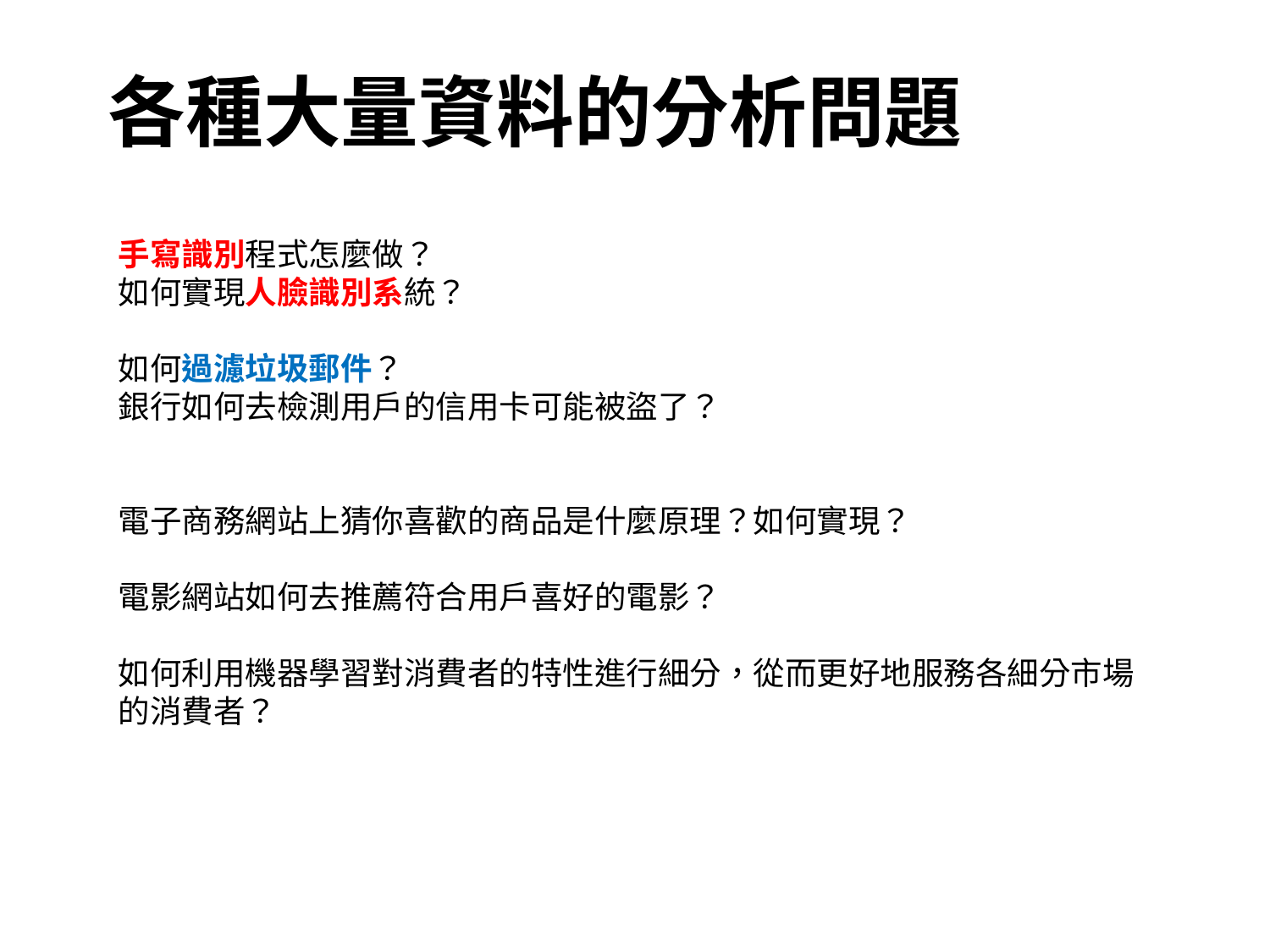

# 各種大量資料的分析問題
手寫識別程式怎麼做？
如何實現人臉識別系統？

如何過濾垃圾郵件？
銀行如何去檢測用戶的信用卡可能被盜了？

電子商務網站上猜你喜歡的商品是什麼原理？如何實現？

電影網站如何去推薦符合用戶喜好的電影？

如何利用機器學習對消費者的特性進行細分，從而更好地服務各細分市場的消費者？